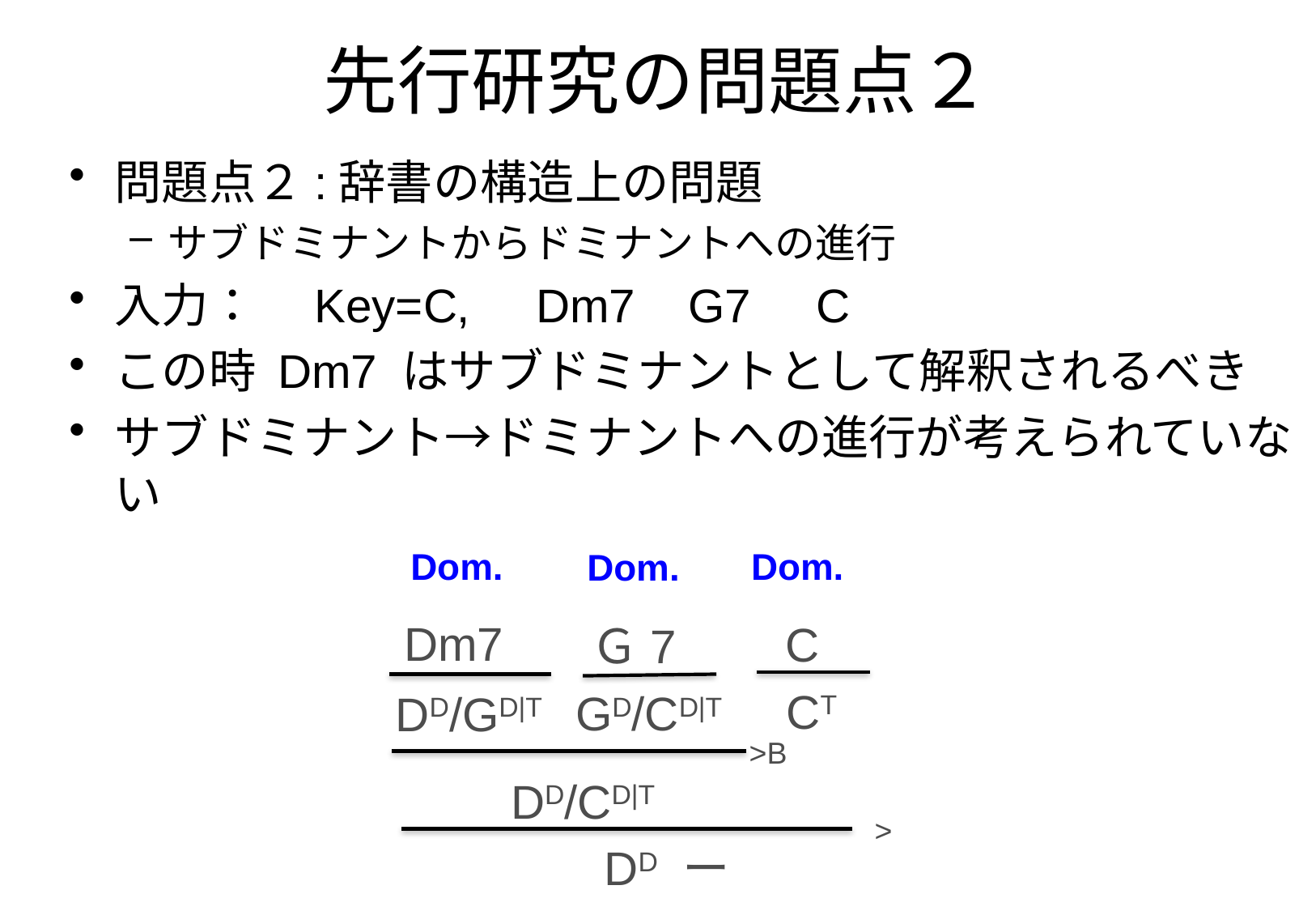

先行研究の問題点２
問題点２:辞書の構造上の問題
サブドミナントからドミナントへの進行
入力：　Key=C,     Dm7    G7     C
この時 Dm7 はサブドミナントとして解釈されるべき
サブドミナント→ドミナントへの進行が考えられていない
Dom.
Dom.
Dom.
Dm7
C
Ｇ7
CT
GD/CD|T
DD/GD|T
>B
DD/CD|T
>
DD ー CT